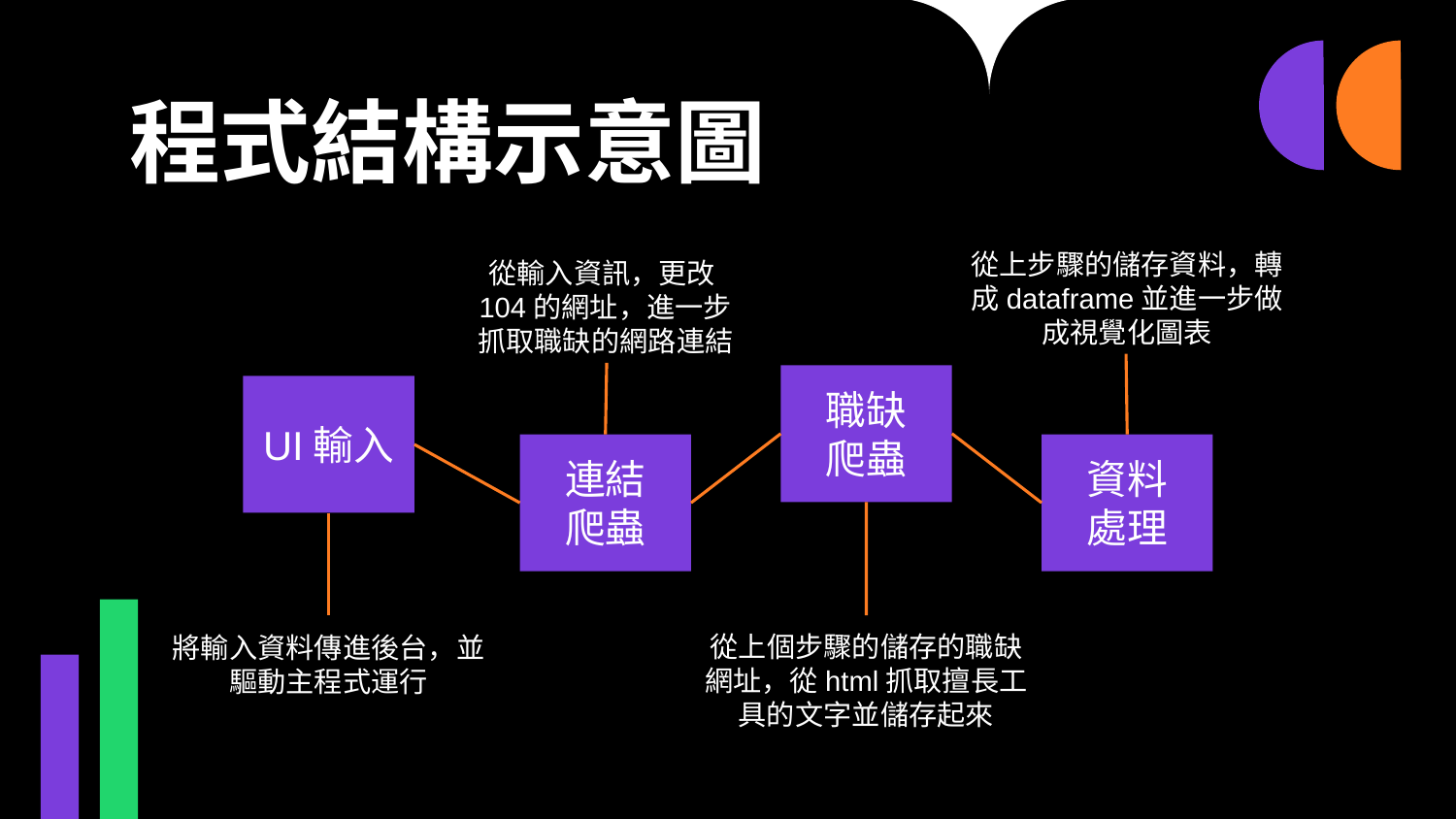

# 程式結構示意圖
從上步驟的儲存資料，轉成dataframe並進一步做成視覺化圖表
從輸入資訊，更改104的網址，進一步抓取職缺的網路連結
職缺
爬蟲
UI輸入
連結
爬蟲
資料
處理
從上個步驟的儲存的職缺網址，從html抓取擅長工具的文字並儲存起來
將輸入資料傳進後台，並驅動主程式運行

8